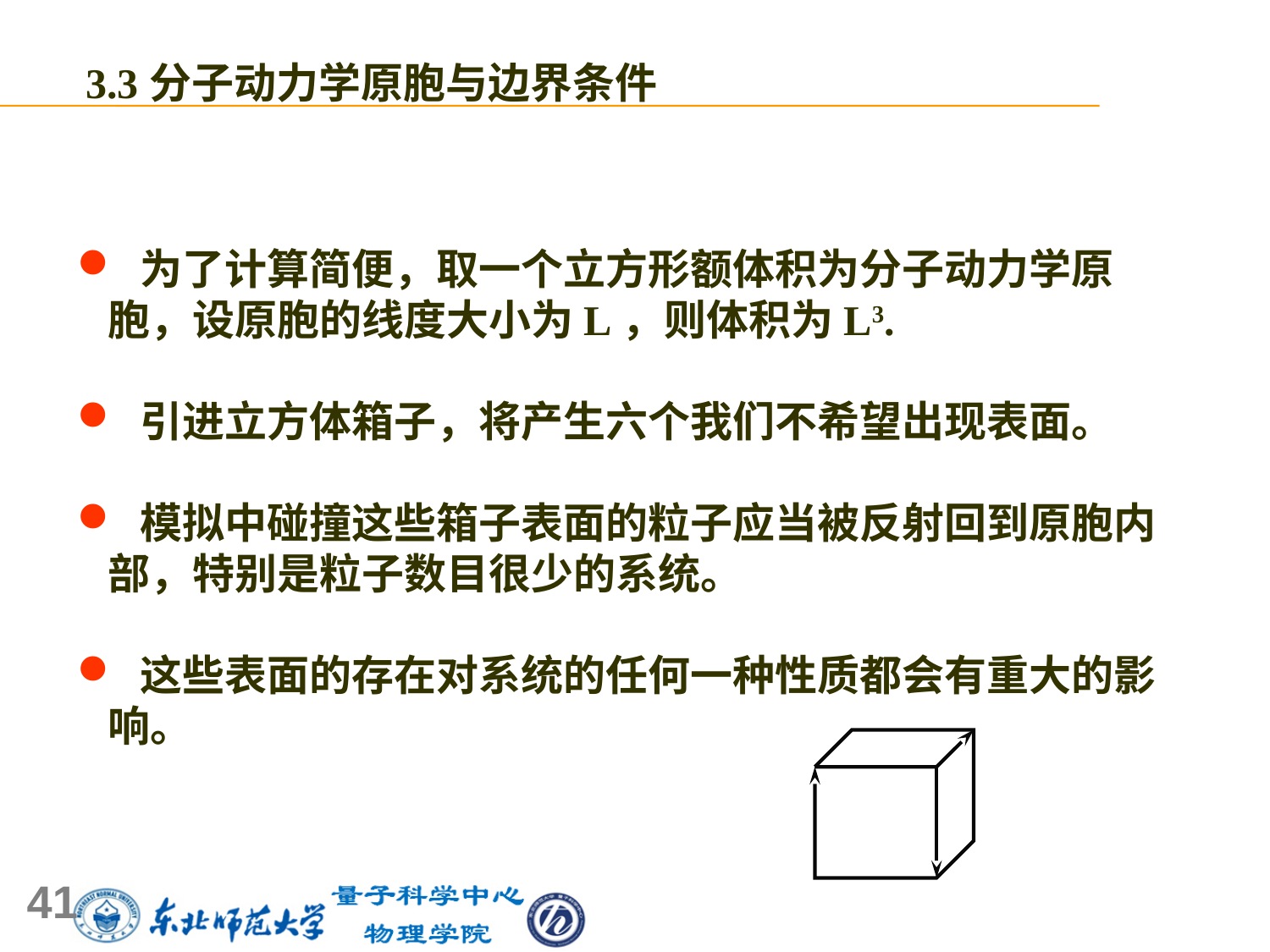

3.3分子动力学原胞与边界条件

 为了计算简便，取一个立方形额体积为分子动力学原胞，设原胞的线度大小为L，则体积为L3.

 引进立方体箱子，将产生六个我们不希望出现表面。

 模拟中碰撞这些箱子表面的粒子应当被反射回到原胞内部，特别是粒子数目很少的系统。

 这些表面的存在对系统的任何一种性质都会有重大的影响。

41